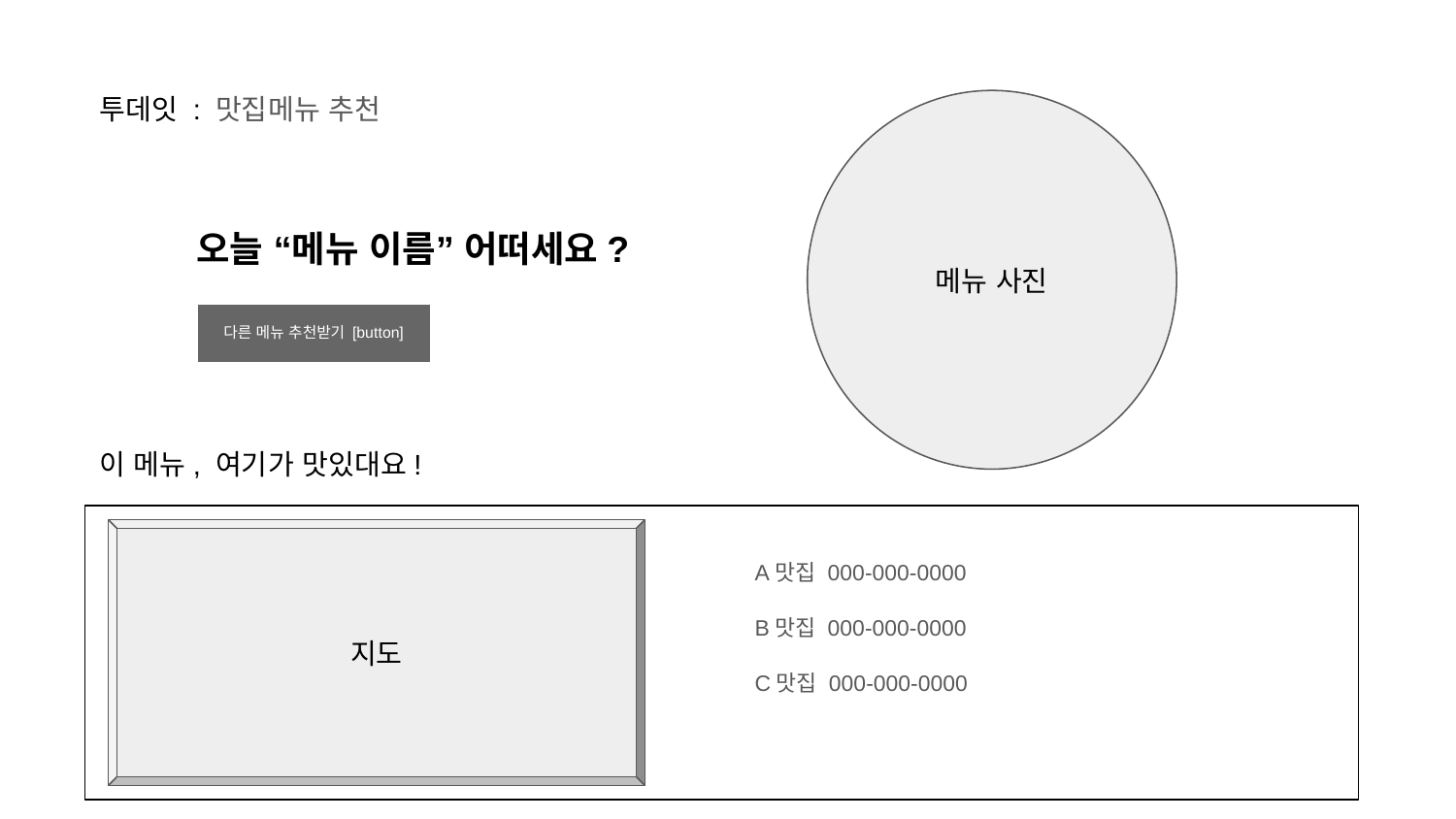

# 투데잇 : 맛집메뉴 추천
메뉴 사진
오늘 “메뉴 이름” 어떠세요?
다른 메뉴 추천받기 [button]
이 메뉴, 여기가 맛있대요!
A맛집 000-000-0000
B맛집 000-000-0000
C맛집 000-000-0000

지도